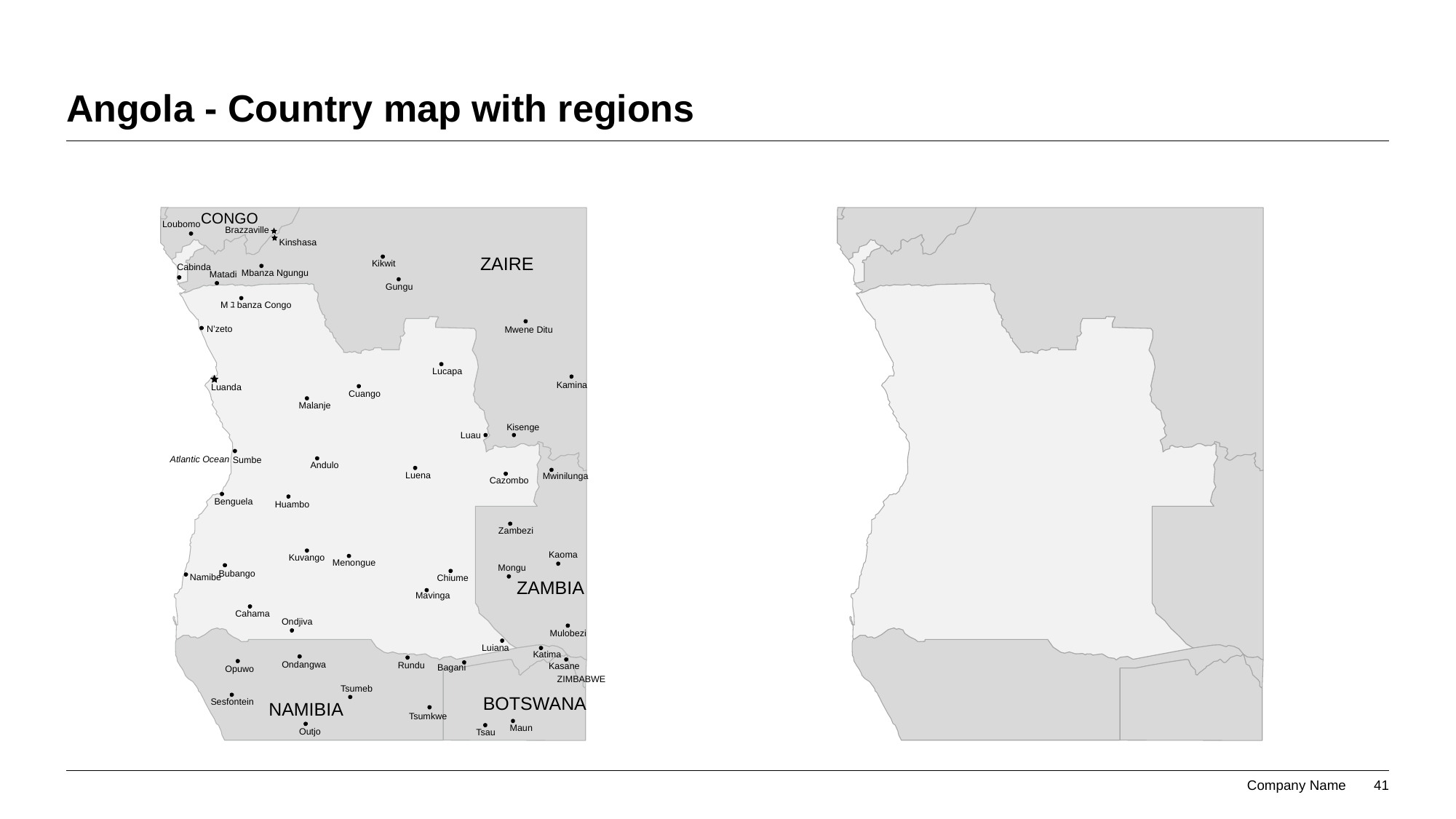

# Angola - Country map with regions

CONGO
Loubomo
Brazzaville

Kinshasa
ZAIRE

Kikwit
Cabinda

Mbanza Ngungu
Matadi

Gungu

Mﾕbanza Congo

N’zeto
Mwene Ditu

Lucapa

Kamina
Luanda

Cuango

Malanje
Kisenge
Luau

Atlantic Ocean
Sumbe

Andulo

Luena
Mwinilunga

Cazombo

Benguela
Huambo

Zambezi

Kaoma
Kuvango

Menongue

Mongu

Bubango

Namibe
Chiume

ZAMBIA

Mavinga

Cahama
Ondjiva

Mulobezi

Luiana

Katima

Ondangwa

Rundu

Kasane
Bagani
Opuwo
ZIMBABWE
Tsumeb
BOTSWANA

Sesfontein
NAMIBIA

Tsumkwe

Maun

Outjo
Tsau